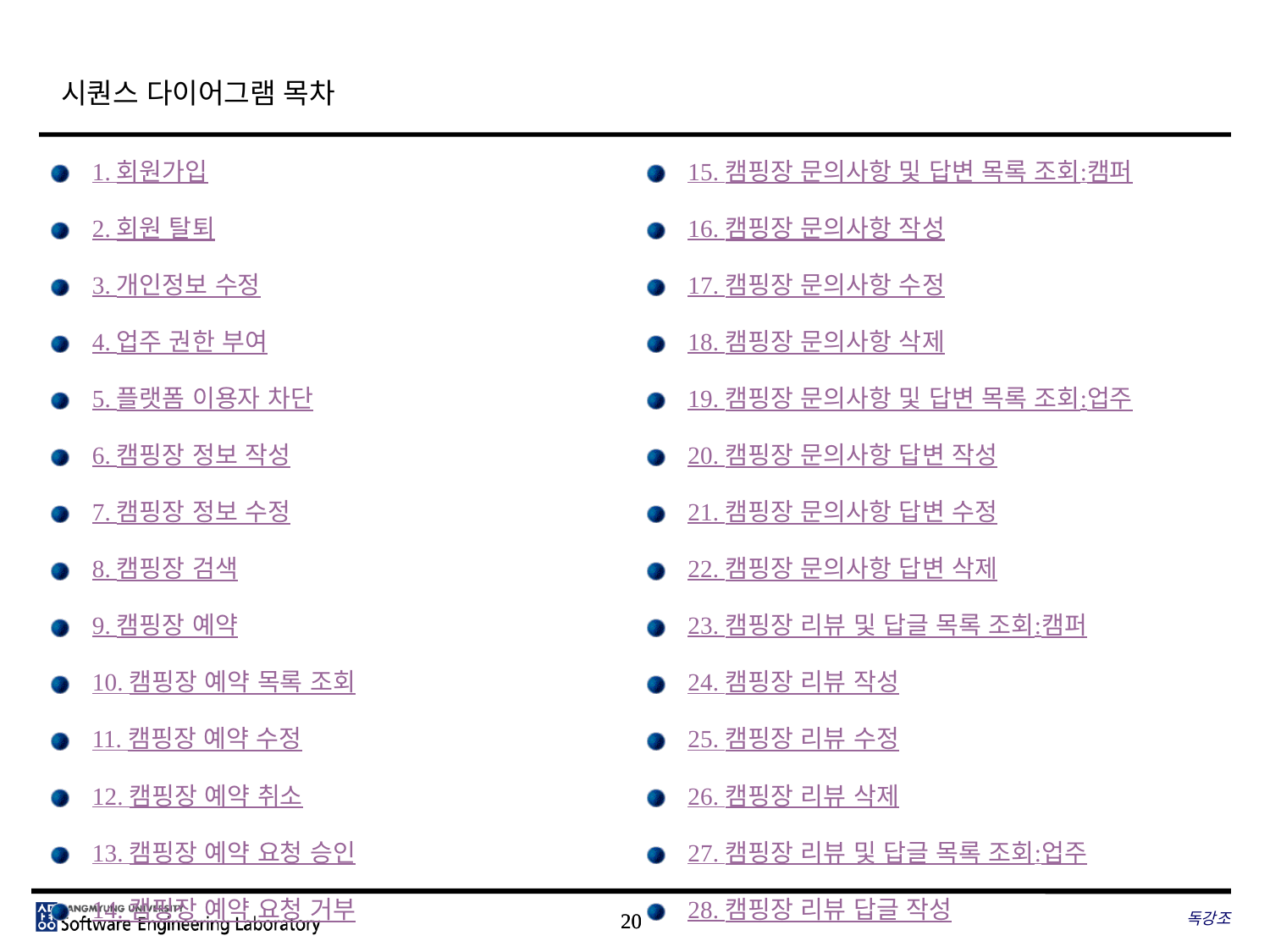

# 시퀀스 다이어그램 목차
1. 회원가입
2. 회원 탈퇴
3. 개인정보 수정
4. 업주 권한 부여
5. 플랫폼 이용자 차단
6. 캠핑장 정보 작성
7. 캠핑장 정보 수정
8. 캠핑장 검색
9. 캠핑장 예약
10. 캠핑장 예약 목록 조회
11. 캠핑장 예약 수정
12. 캠핑장 예약 취소
13. 캠핑장 예약 요청 승인
14. 캠핑장 예약 요청 거부
15. 캠핑장 문의사항 및 답변 목록 조회:캠퍼
16. 캠핑장 문의사항 작성
17. 캠핑장 문의사항 수정
18. 캠핑장 문의사항 삭제
19. 캠핑장 문의사항 및 답변 목록 조회:업주
20. 캠핑장 문의사항 답변 작성
21. 캠핑장 문의사항 답변 수정
22. 캠핑장 문의사항 답변 삭제
23. 캠핑장 리뷰 및 답글 목록 조회:캠퍼
24. 캠핑장 리뷰 작성
25. 캠핑장 리뷰 수정
26. 캠핑장 리뷰 삭제
27. 캠핑장 리뷰 및 답글 목록 조회:업주
28. 캠핑장 리뷰 답글 작성
독강조